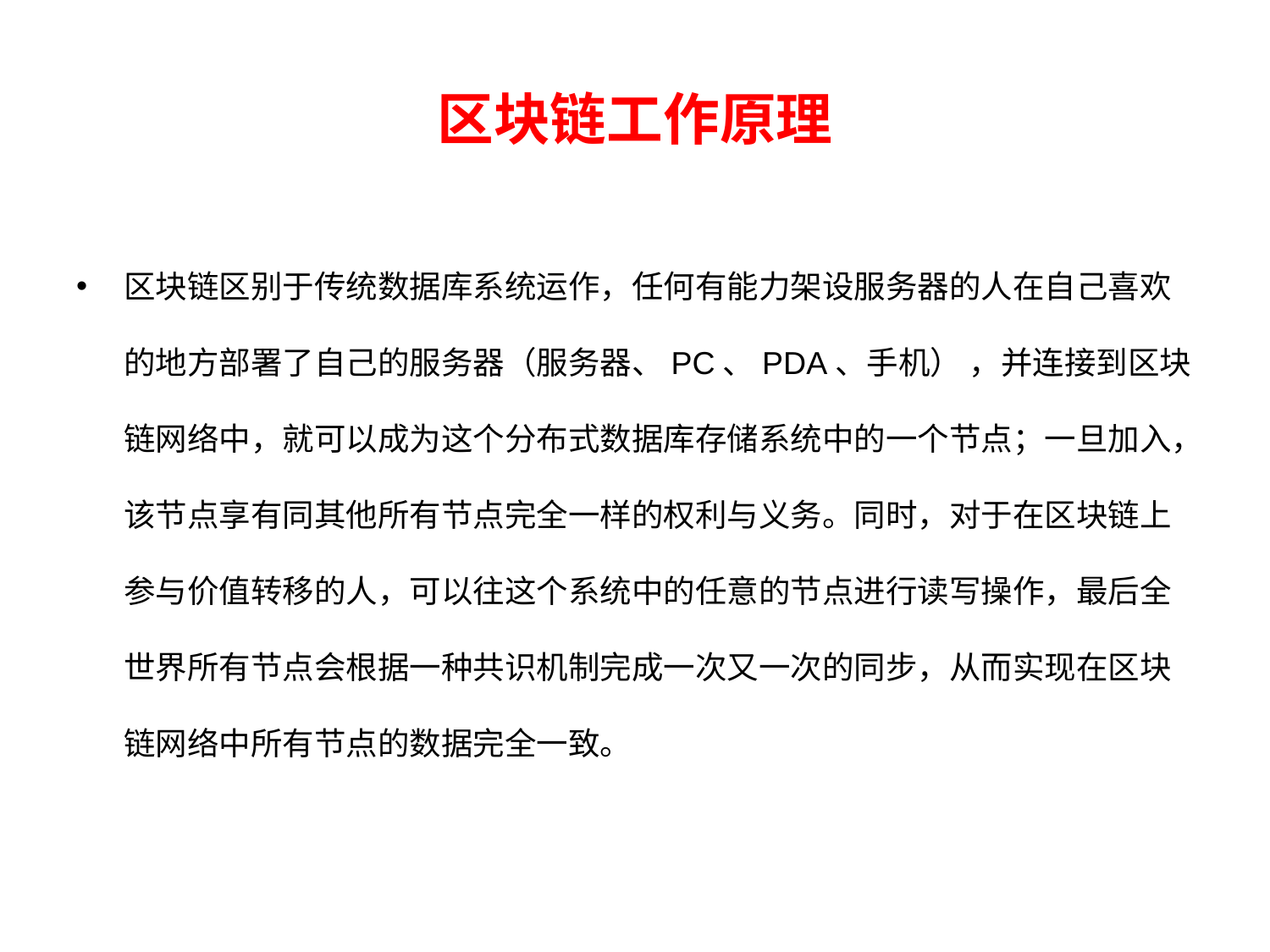

# 区块链工作原理
区块链区别于传统数据库系统运作，任何有能力架设服务器的人在自己喜欢的地方部署了自己的服务器（服务器、PC、PDA、手机） ，并连接到区块链网络中，就可以成为这个分布式数据库存储系统中的一个节点；一旦加入，该节点享有同其他所有节点完全一样的权利与义务。同时，对于在区块链上参与价值转移的人，可以往这个系统中的任意的节点进行读写操作，最后全世界所有节点会根据一种共识机制完成一次又一次的同步，从而实现在区块链网络中所有节点的数据完全一致。